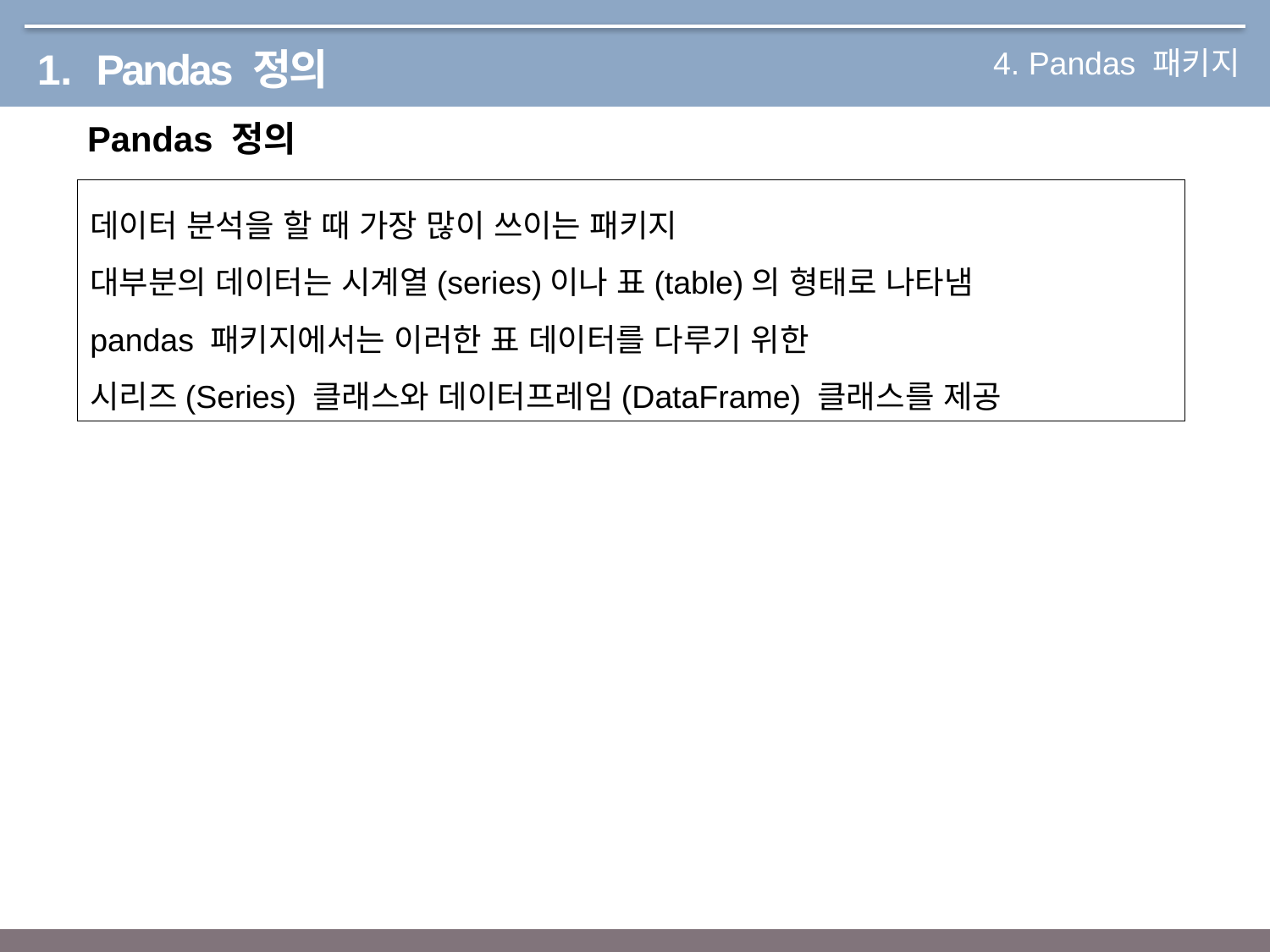

4. Pandas 패키지
1.  Pandas 정의
Pandas 정의

데이터 분석을 할 때 가장 많이 쓰이는 패키지
대부분의 데이터는 시계열(series)이나 표(table)의 형태로 나타냄
pandas 패키지에서는 이러한 표 데이터를 다루기 위한
시리즈(Series) 클래스와 데이터프레임(DataFrame) 클래스를 제공